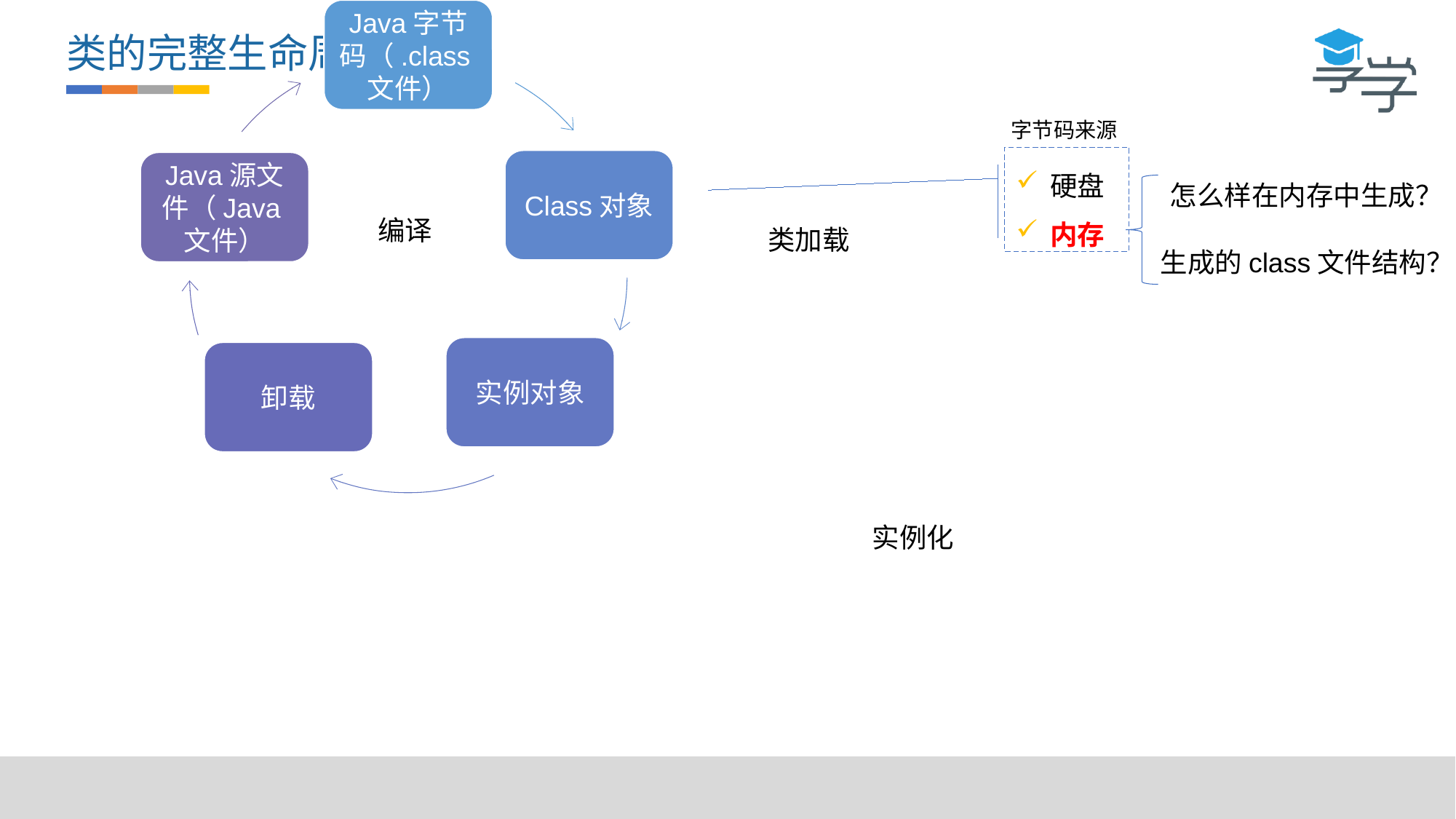

类的完整生命周期

字节码来源
Java字节码（.class文件）
Class对象
实例对象
卸载
Java源文件（Java文件）
硬盘
内存

怎么样在内存中生成？

编译
类加载
生成的class文件结构？
实例化